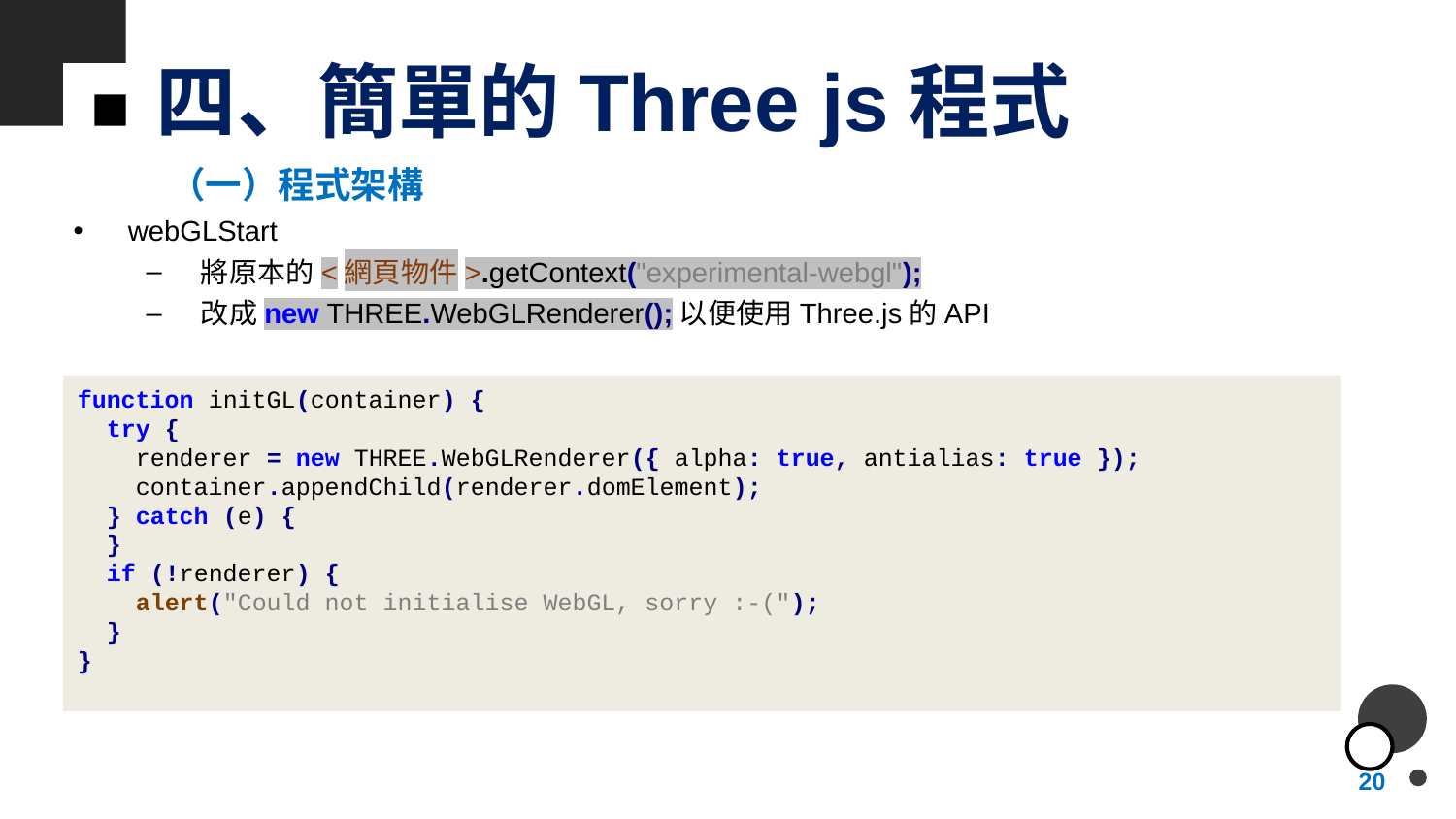

# 四、簡單的Three js程式
（一）程式架構
webGLStart
將原本的<網頁物件>.getContext("experimental-webgl");
改成new THREE.WebGLRenderer();以便使用Three.js的API
function initGL(container) {
  try {
    renderer = new THREE.WebGLRenderer({ alpha: true, antialias: true });
    container.appendChild(renderer.domElement);
  } catch (e) {
  }
  if (!renderer) {
    alert("Could not initialise WebGL, sorry :-(");
  }
}

20